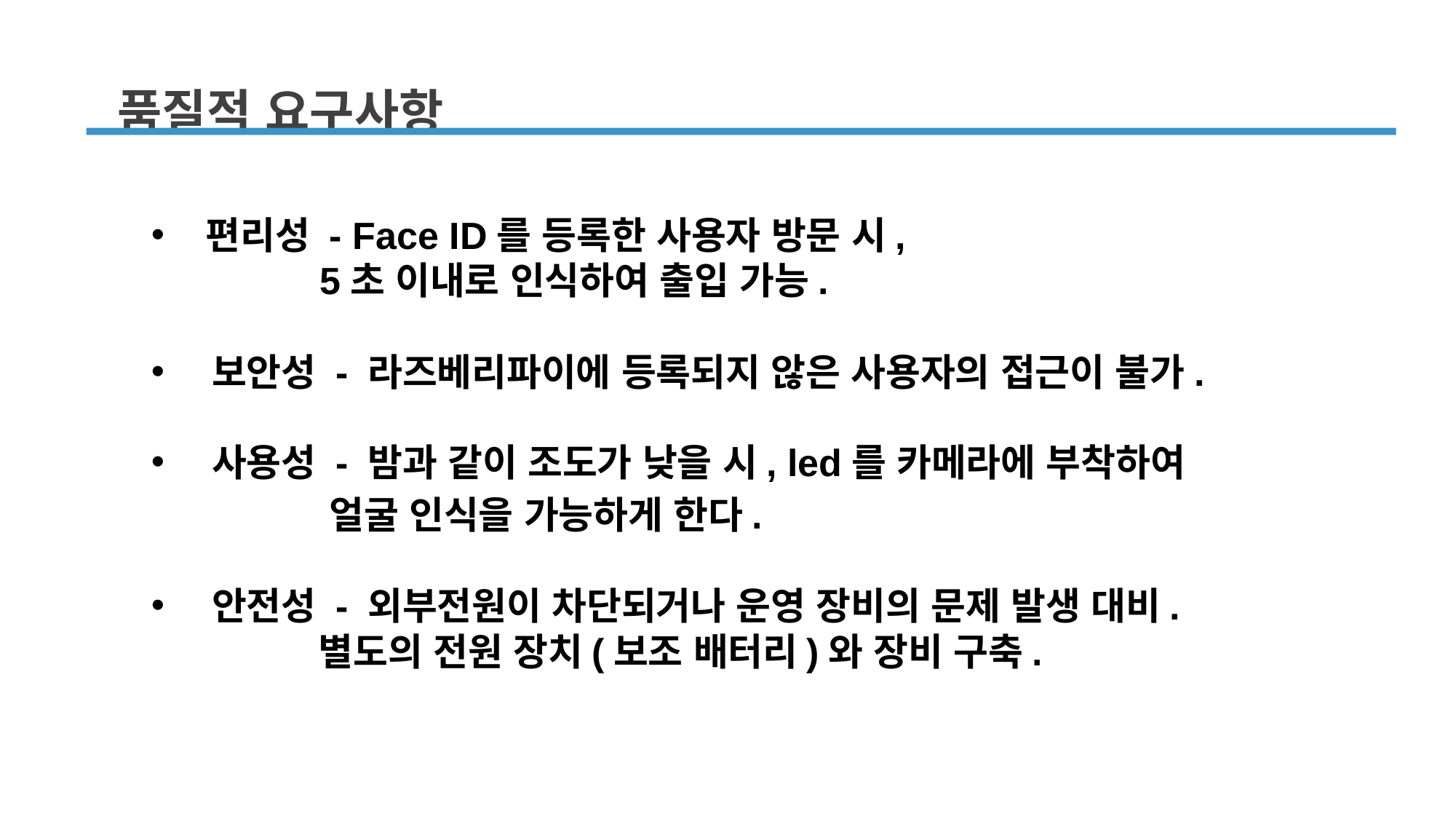

품질적 요구사항

편리성 - Face ID를 등록한 사용자 방문 시,
                5초 이내로 인식하여 출입 가능.

 보안성 - 라즈베리파이에 등록되지 않은 사용자의 접근이 불가.

 사용성 - 밤과 같이 조도가 낮을 시, led를 카메라에 부착하여
                얼굴 인식을 가능하게 한다.

 안전성 - 외부전원이 차단되거나 운영 장비의 문제 발생 대비.
               별도의 전원 장치(보조 배터리)와 장비 구축.